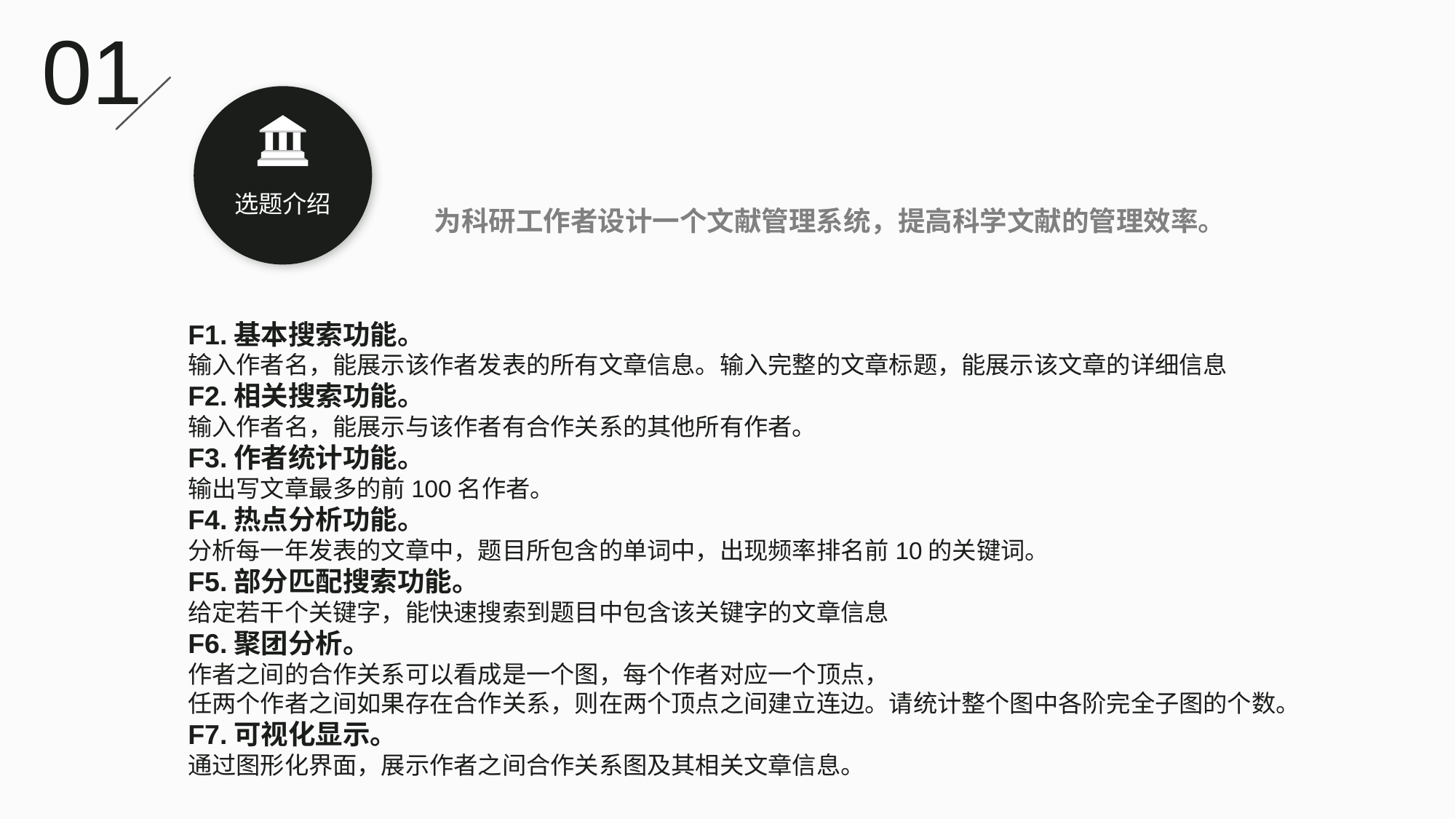

01

选题介绍
为科研工作者设计一个文献管理系统，提高科学文献的管理效率。

F1.基本搜索功能。
输入作者名，能展示该作者发表的所有文章信息。输入完整的文章标题，能展示该文章的详细信息
F2.相关搜索功能。
输入作者名，能展示与该作者有合作关系的其他所有作者。
F3.作者统计功能。
输出写文章最多的前100名作者。
F4.热点分析功能。
分析每一年发表的文章中，题目所包含的单词中，出现频率排名前10的关键词。
F5.部分匹配搜索功能。
给定若干个关键字，能快速搜索到题目中包含该关键字的文章信息
F6.聚团分析。
作者之间的合作关系可以看成是一个图，每个作者对应一个顶点，
任两个作者之间如果存在合作关系，则在两个顶点之间建立连边。请统计整个图中各阶完全子图的个数。
F7.可视化显示。
通过图形化界面，展示作者之间合作关系图及其相关文章信息。